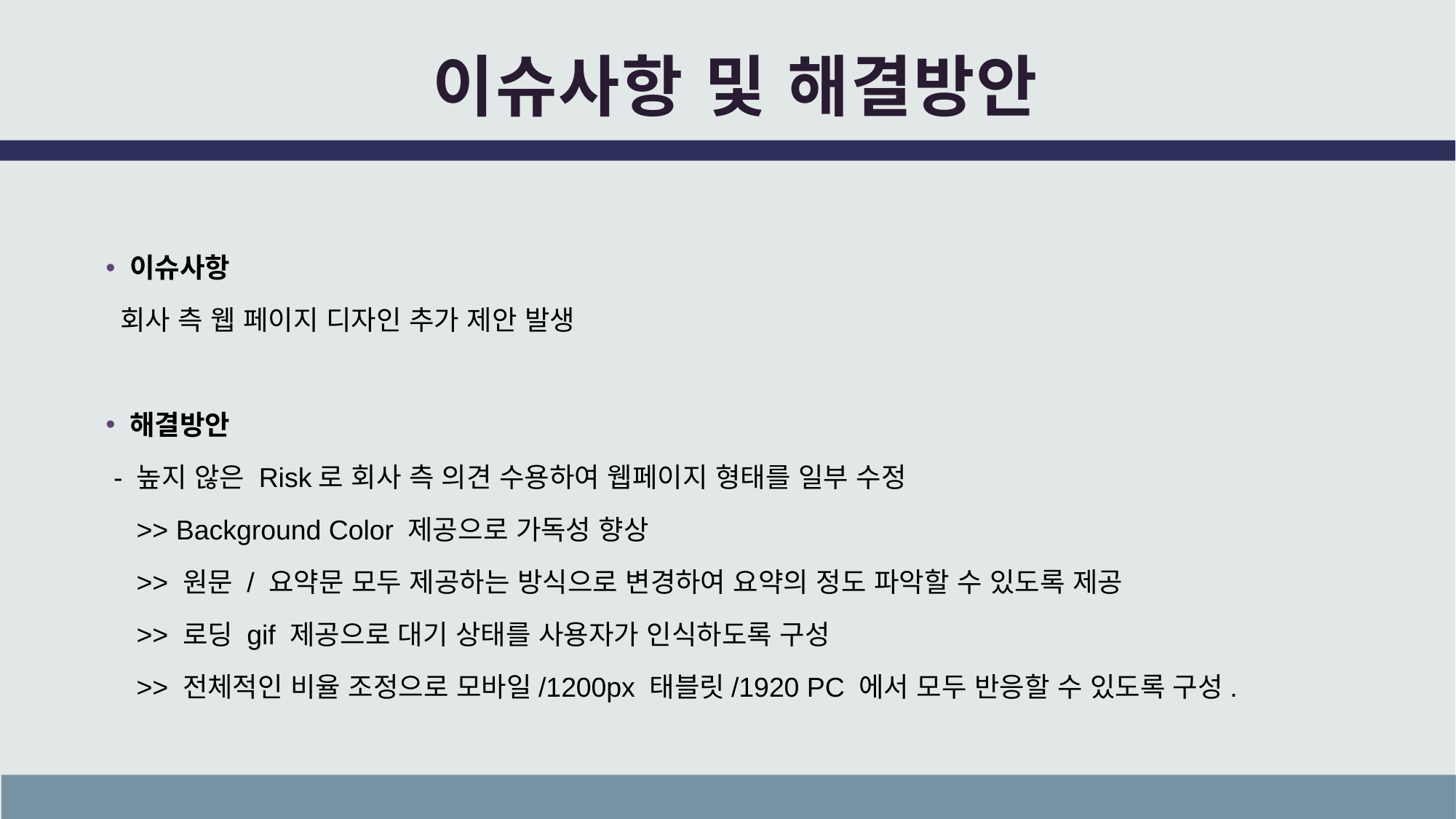

# 이슈사항 및 해결방안
 이슈사항
 회사 측 웹 페이지 디자인 추가 제안 발생

 해결방안
 - 높지 않은 Risk로 회사 측 의견 수용하여 웹페이지 형태를 일부 수정
    >> Background Color 제공으로 가독성 향상
    >> 원문 / 요약문 모두 제공하는 방식으로 변경하여 요약의 정도 파악할 수 있도록 제공
    >> 로딩 gif 제공으로 대기 상태를 사용자가 인식하도록 구성
    >> 전체적인 비율 조정으로 모바일/1200px 태블릿/1920 PC 에서 모두 반응할 수 있도록 구성.